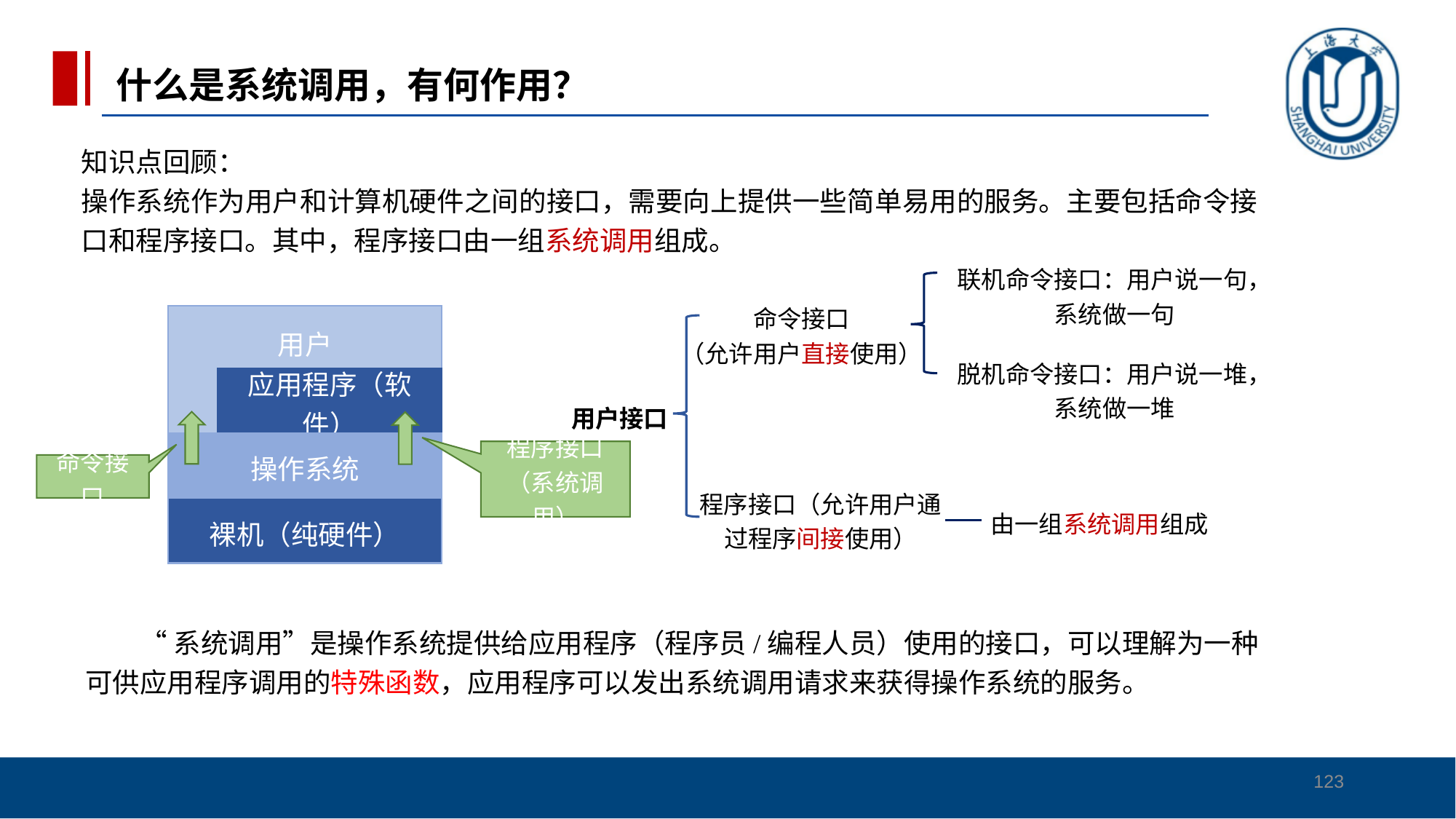

什么是系统调用，有何作用？
知识点回顾：
操作系统作为用户和计算机硬件之间的接口，需要向上提供一些简单易用的服务。主要包括命令接口和程序接口。其中，程序接口由一组系统调用组成。
联机命令接口：用户说一句，系统做一句

命令接口
（允许用户直接使用）

脱机命令接口：用户说一堆，系统做一堆
用户接口
程序接口（允许用户通过程序间接使用）
由一组系统调用组成

用户
应用程序（软件）
程序接口（系统调用）

命令接口
操作系统
裸机（纯硬件）
“系统调用”是操作系统提供给应用程序（程序员/编程人员）使用的接口，可以理解为一种可供应用程序调用的特殊函数，应用程序可以发出系统调用请求来获得操作系统的服务。
123